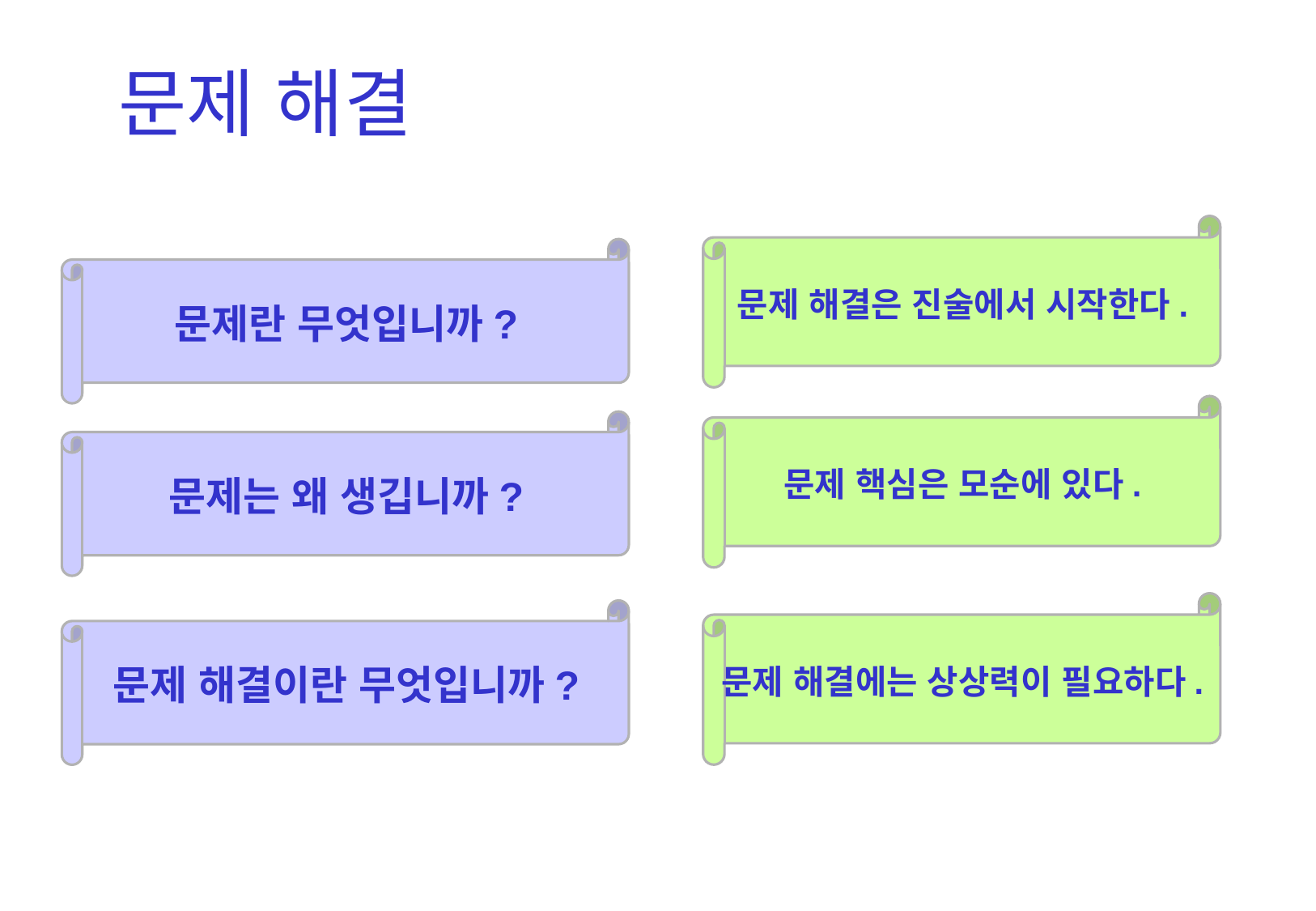

# 문제 해결

문제 해결은 진술에서 시작한다.

문제 핵심은 모순에 있다.

문제 해결에는 상상력이 필요하다.

문제란 무엇입니까?

문제는 왜 생깁니까?

문제 해결이란 무엇입니까?